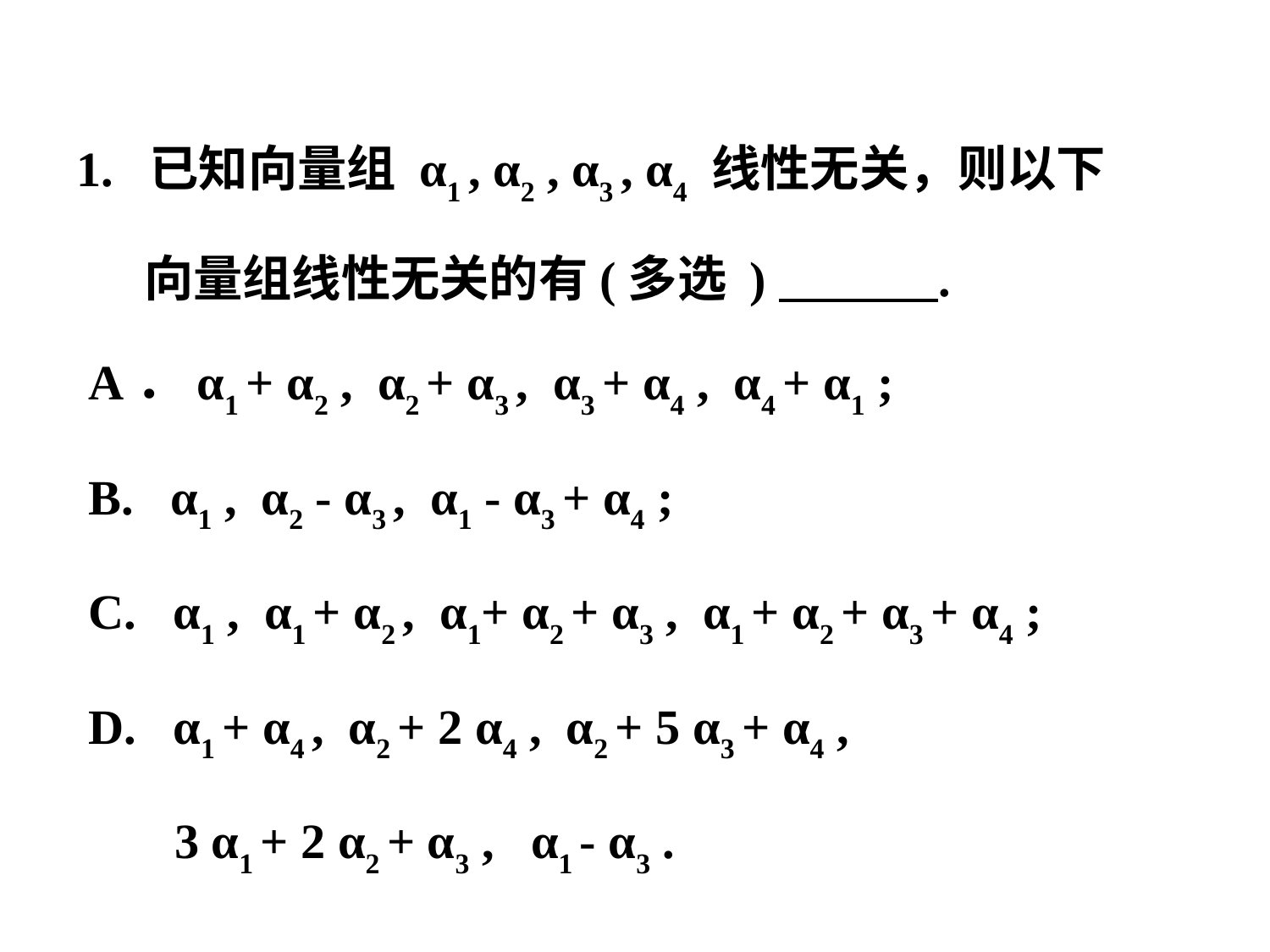

1.  已知向量组 α1 , α2 , α3 , α4 线性无关，则以下
     向量组线性无关的有(多选 )              .
 A．α1 + α2 ,  α2 + α3 ,  α3 + α4 ,  α4 + α1 ;
 B.   α1 ,  α2 - α3 ,  α1 - α3 + α4 ;
 C.   α1 ,  α1 + α2 ,  α1+ α2 + α3 ,  α1 + α2 + α3 + α4 ;
 D.   α1 + α4 ,  α2 + 2 α4 ,  α2 + 5 α3 + α4 ,
        3 α1 + 2 α2 + α3 ,   α1 - α3 .